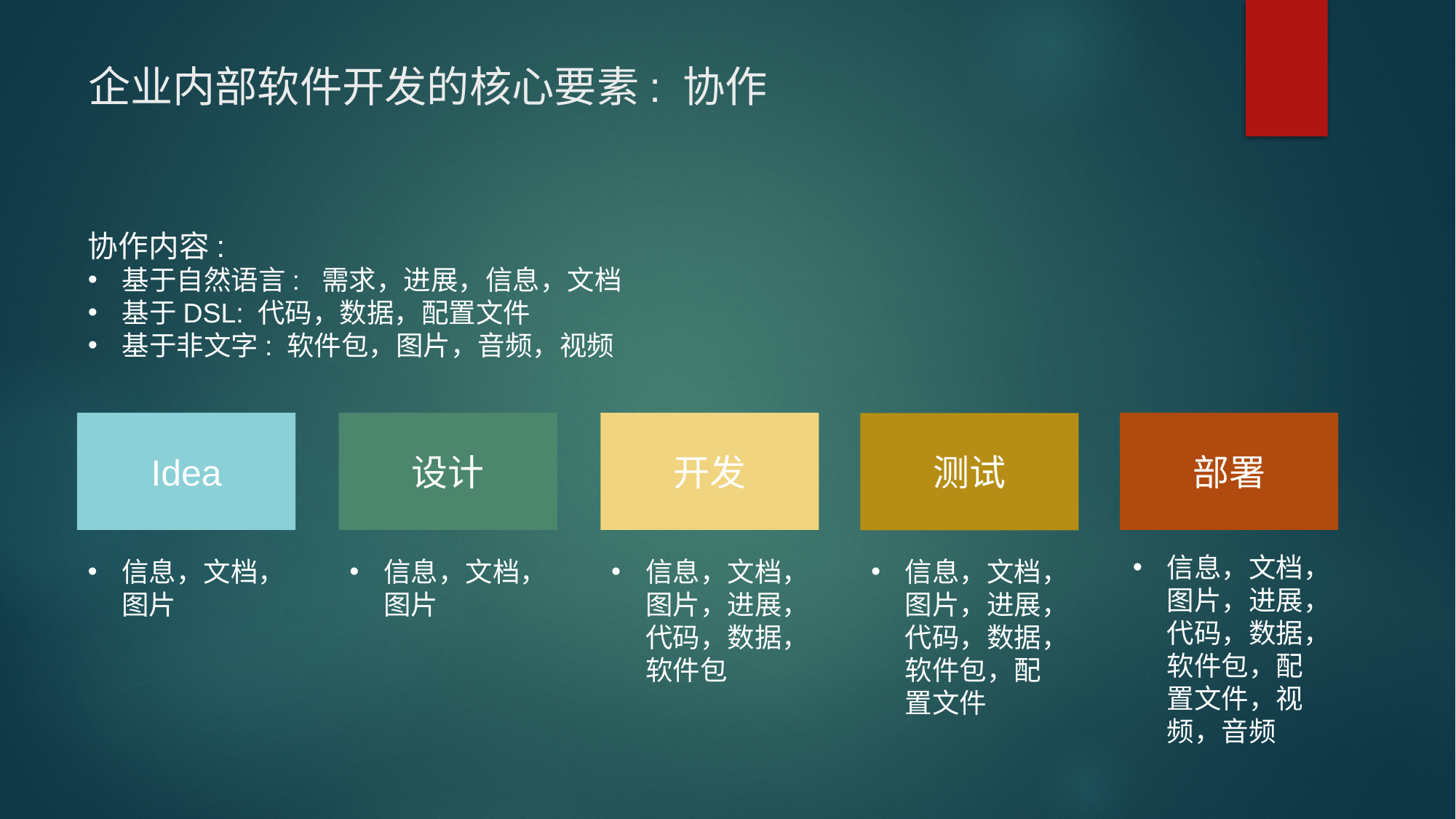

# 企业内部软件开发的核心要素: 协作
协作内容:
基于自然语言:  需求，进展，信息，文档
基于DSL: 代码，数据，配置文件
基于非文字: 软件包，图片，音频，视频
Idea
设计
开发
部署
测试
信息，文档，图片，进展，代码，数据，软件包，配置文件，视频，音频
信息，文档，图片，进展，代码，数据，软件包，配置文件
信息，文档，图片
信息，文档，图片
信息，文档，图片，进展，代码，数据，软件包